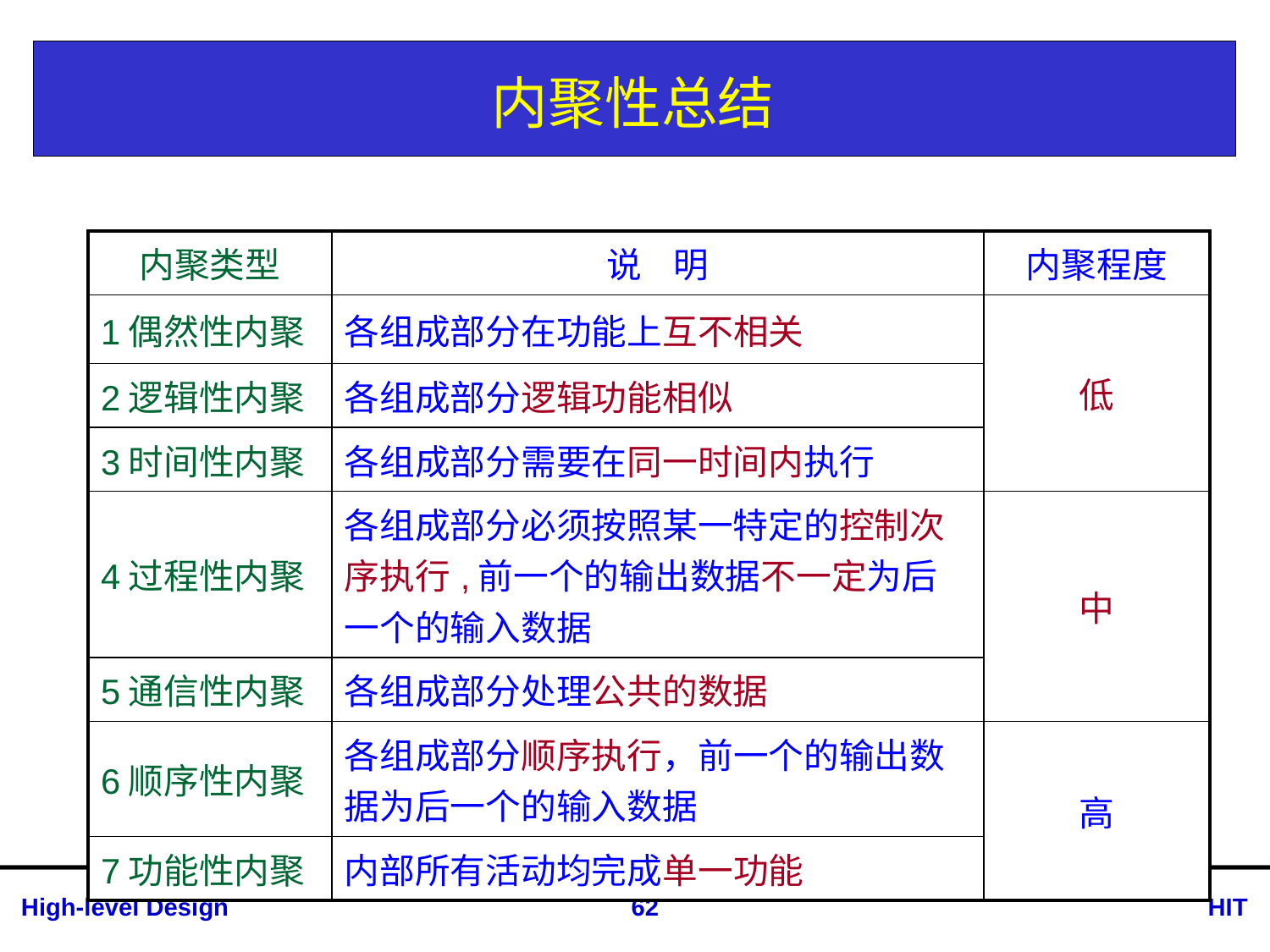

# 内聚性总结
| 内聚类型 | 说 明 | 内聚程度 |
| --- | --- | --- |
| 1偶然性内聚 | 各组成部分在功能上互不相关 | 低 |
| 2逻辑性内聚 | 各组成部分逻辑功能相似 |  |
| 3时间性内聚 | 各组成部分需要在同一时间内执行 |  |
| 4过程性内聚 | 各组成部分必须按照某一特定的控制次序执行,前一个的输出数据不一定为后一个的输入数据 | 中 |
| 5通信性内聚 | 各组成部分处理公共的数据 |  |
| 6顺序性内聚 | 各组成部分顺序执行，前一个的输出数据为后一个的输入数据 | 高 |
| 7功能性内聚 | 内部所有活动均完成单一功能 |  |